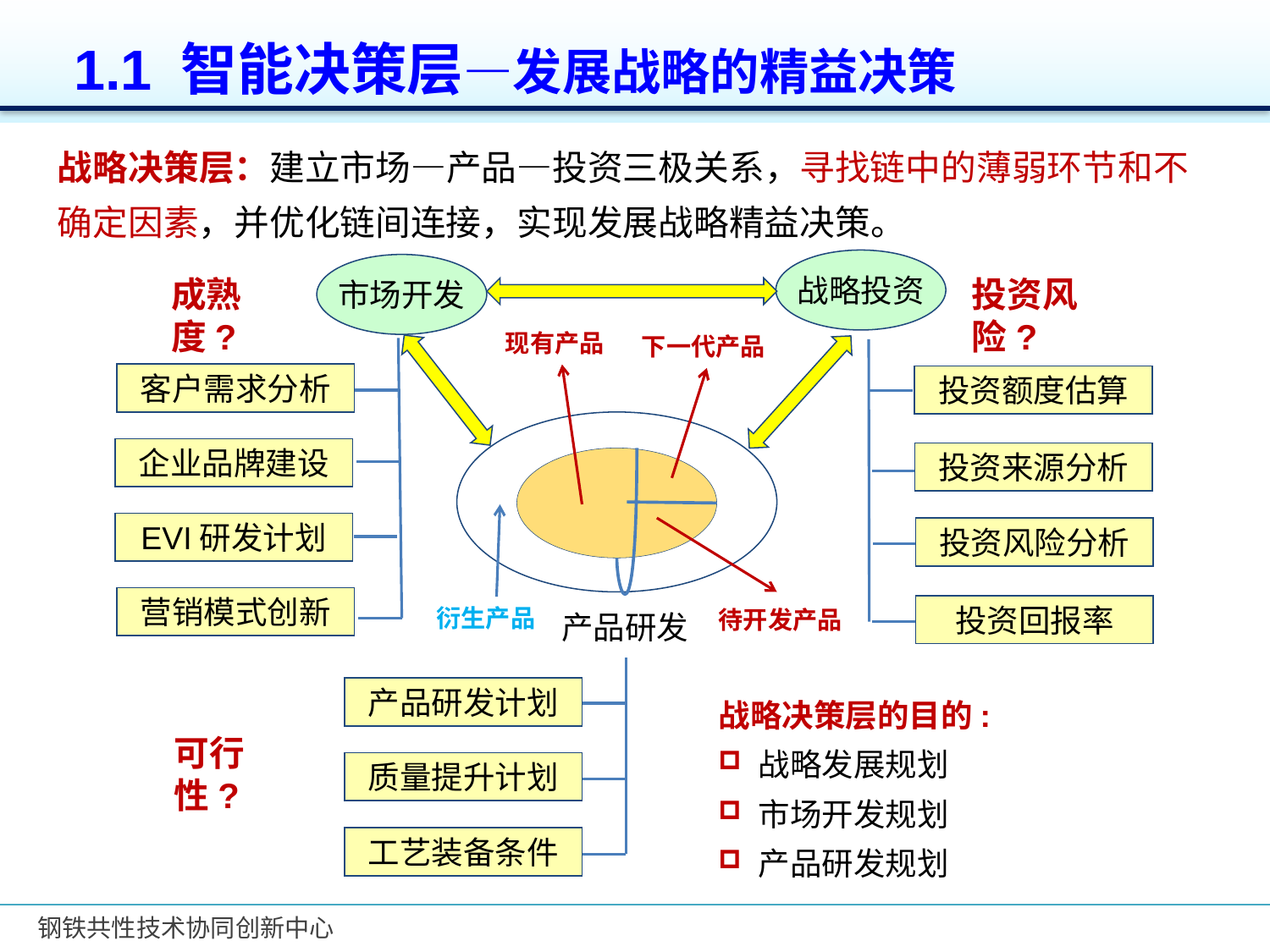

1.1 智能决策层—发展战略的精益决策
战略决策层：建立市场—产品—投资三极关系，寻找链中的薄弱环节和不确定因素，并优化链间连接，实现发展战略精益决策。
战略投资
市场开发
投资风险?
成熟度?

现有产品
下一代产品
客户需求分析
投资额度估算

企业品牌建设
投资来源分析

EVI研发计划
投资风险分析
营销模式创新
投资回报率
衍生产品
待开发产品
产品研发
产品研发计划
战略决策层的目的:
战略发展规划
市场开发规划
产品研发规划
可行性?
质量提升计划
工艺装备条件